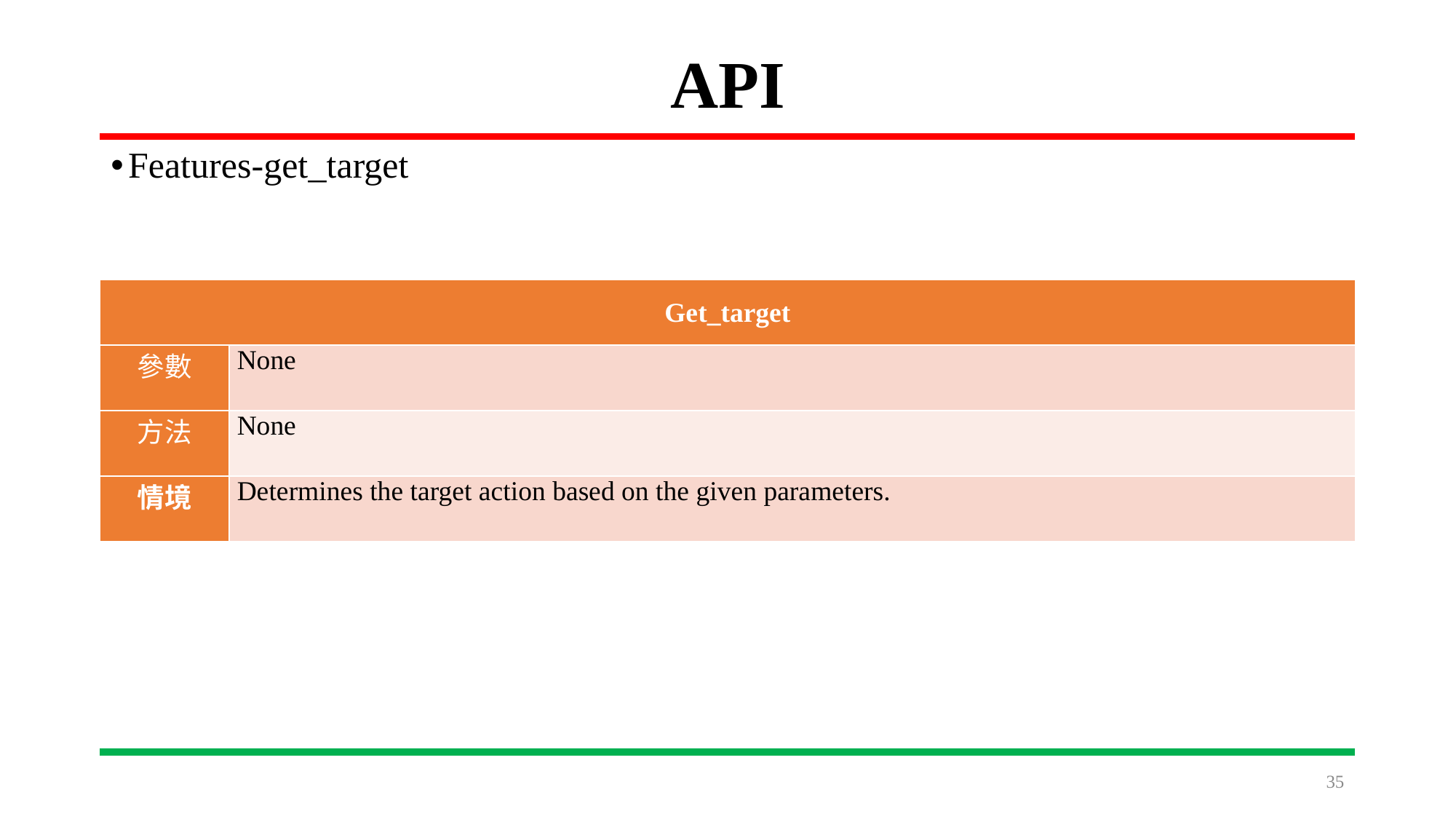

# API
Features-get_target
| Get\_target |  |
| --- | --- |
| 參數 | None |
| 方法 | None |
| 情境 | Determines the target action based on the given parameters. |
35